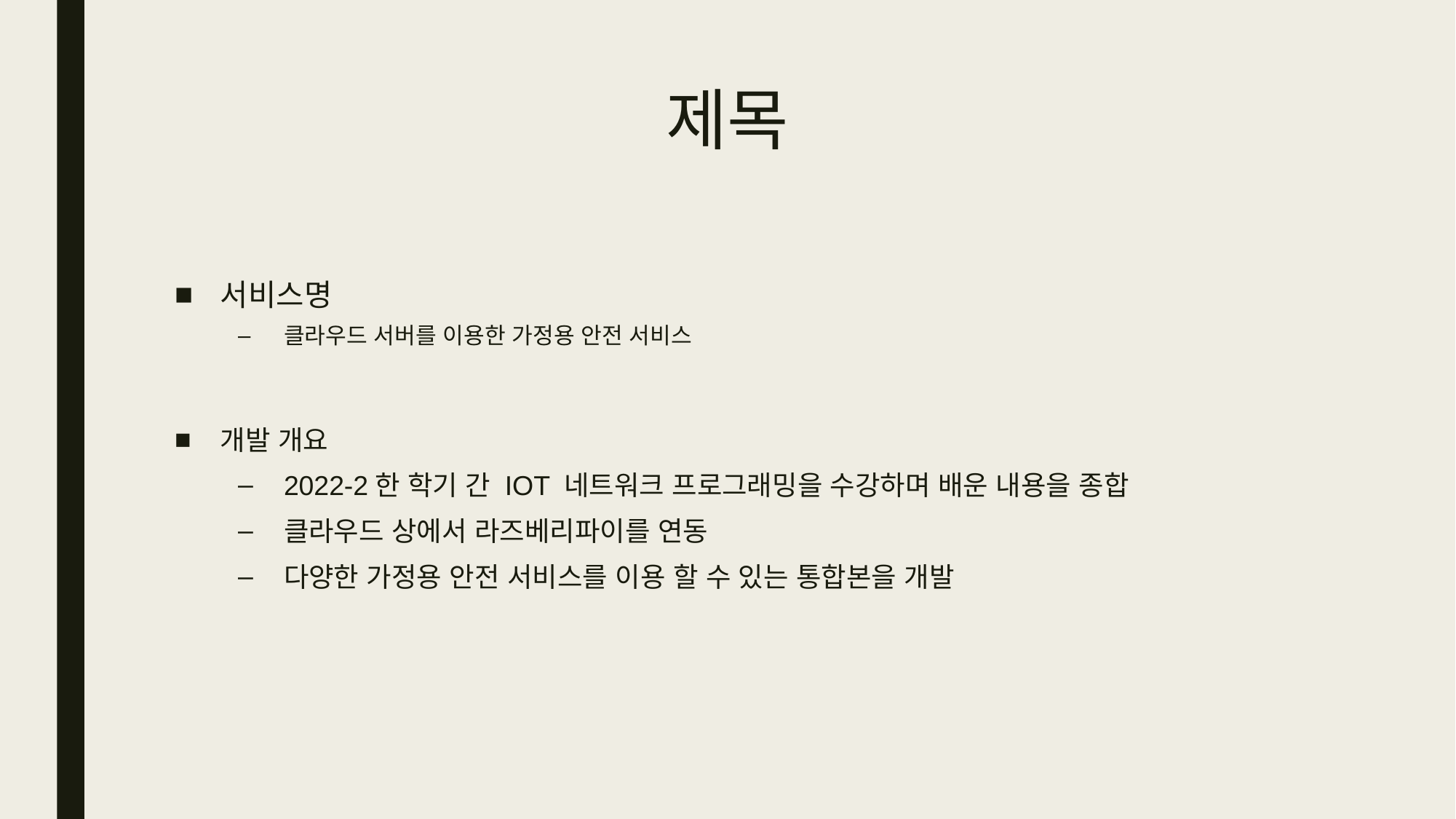

# 제목
서비스명
클라우드 서버를 이용한 가정용 안전 서비스

개발 개요
2022-2한 학기 간 IOT 네트워크 프로그래밍을 수강하며 배운 내용을 종합
클라우드 상에서 라즈베리파이를 연동
다양한 가정용 안전 서비스를 이용 할 수 있는 통합본을 개발